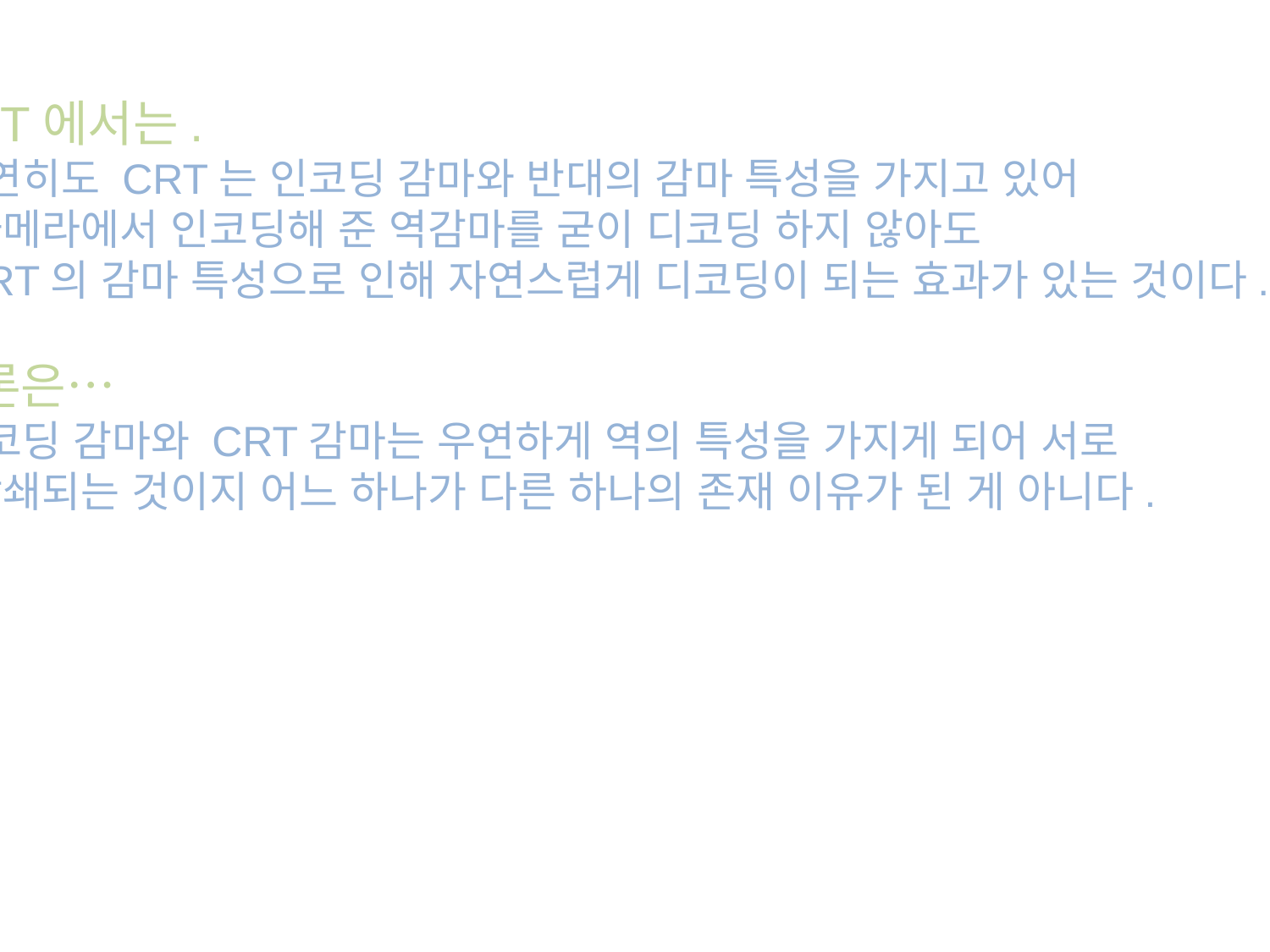

CRT에서는.
우연히도 CRT는 인코딩 감마와 반대의 감마 특성을 가지고 있어
  카메라에서 인코딩해 준 역감마를 굳이 디코딩 하지 않아도
  CRT의 감마 특성으로 인해 자연스럽게 디코딩이 되는 효과가 있는 것이다.

결론은…
인코딩 감마와 CRT감마는 우연하게 역의 특성을 가지게 되어 서로
  상쇄되는 것이지 어느 하나가 다른 하나의 존재 이유가 된 게 아니다.